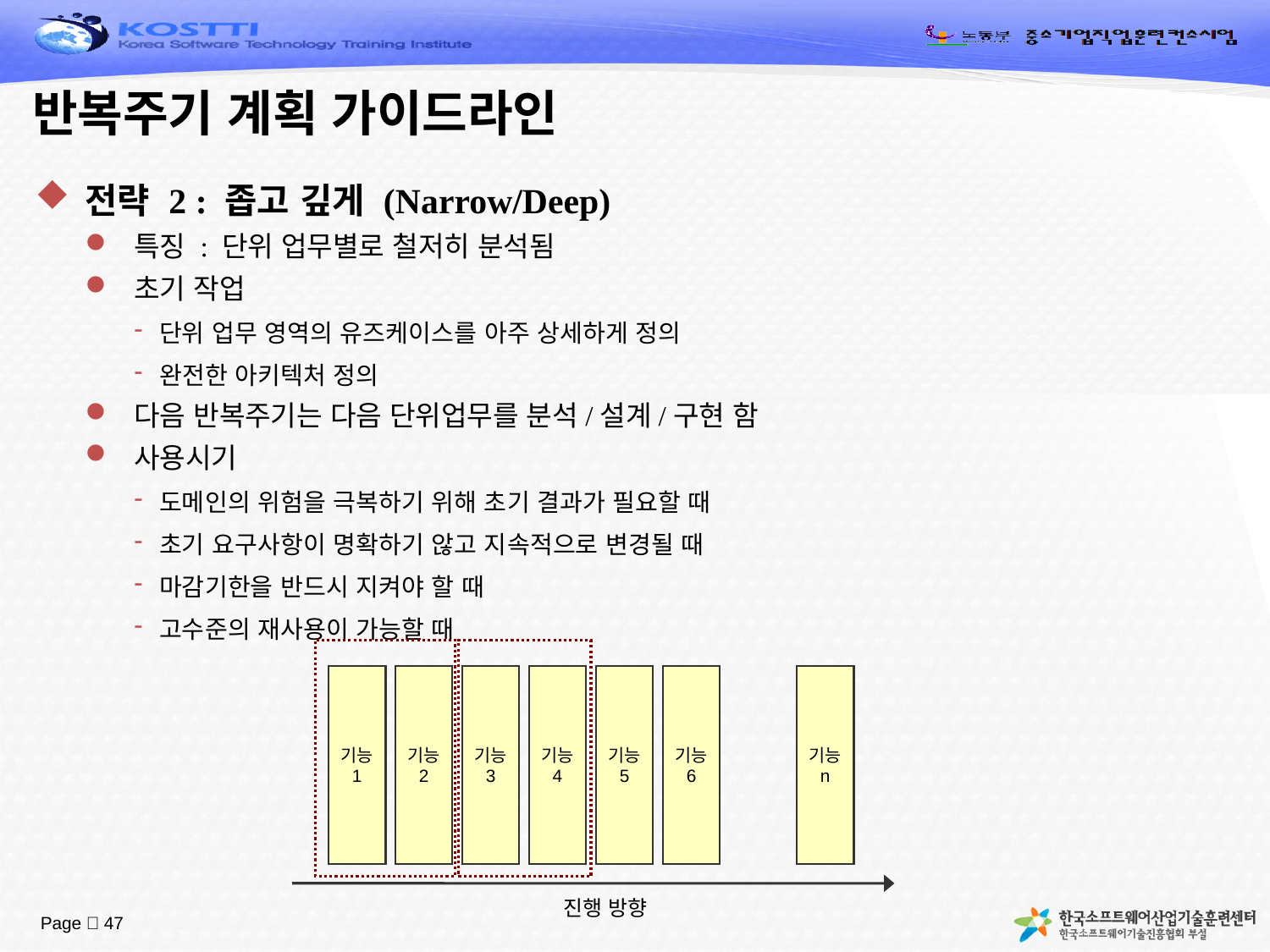

# 반복주기 계획 가이드라인
전략 2 : 좁고 깊게 (Narrow/Deep)
특징 : 단위 업무별로 철저히 분석됨
초기 작업
단위 업무 영역의 유즈케이스를 아주 상세하게 정의
완전한 아키텍처 정의
다음 반복주기는 다음 단위업무를 분석/설계/구현 함
사용시기
도메인의 위험을 극복하기 위해 초기 결과가 필요할 때
초기 요구사항이 명확하기 않고 지속적으로 변경될 때
마감기한을 반드시 지켜야 할 때
고수준의 재사용이 가능할 때

기능
1
기능
2
기능
3
기능
4
기능
5
기능
6
기능
n
진행 방향